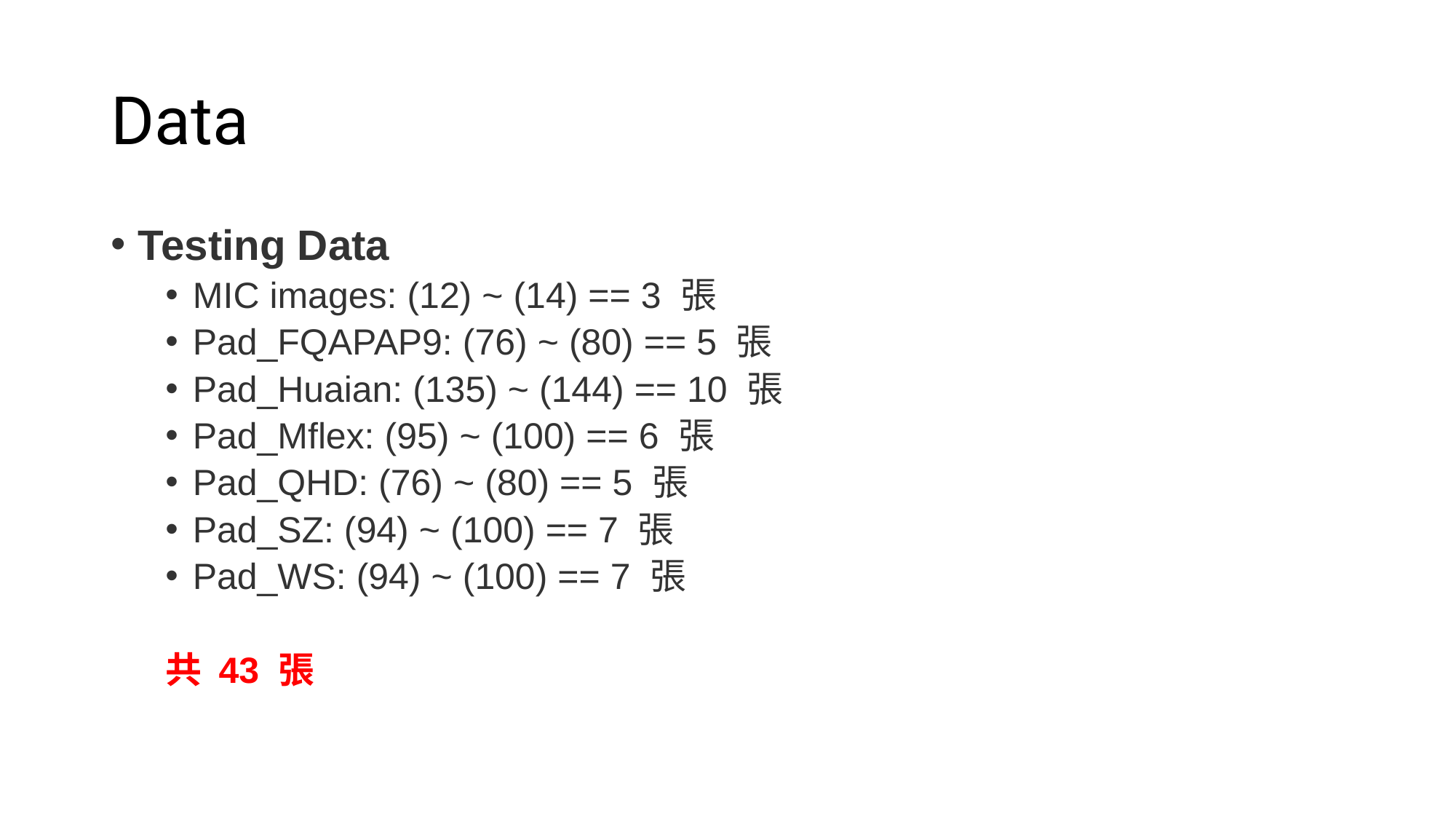

# Data
Testing Data
MIC images: (12) ~ (14) == 3 張
Pad_FQAPAP9: (76) ~ (80) == 5 張
Pad_Huaian: (135) ~ (144) == 10 張
Pad_Mflex: (95) ~ (100) == 6 張
Pad_QHD: (76) ~ (80) == 5 張
Pad_SZ: (94) ~ (100) == 7 張
Pad_WS: (94) ~ (100) == 7 張

共 43 張